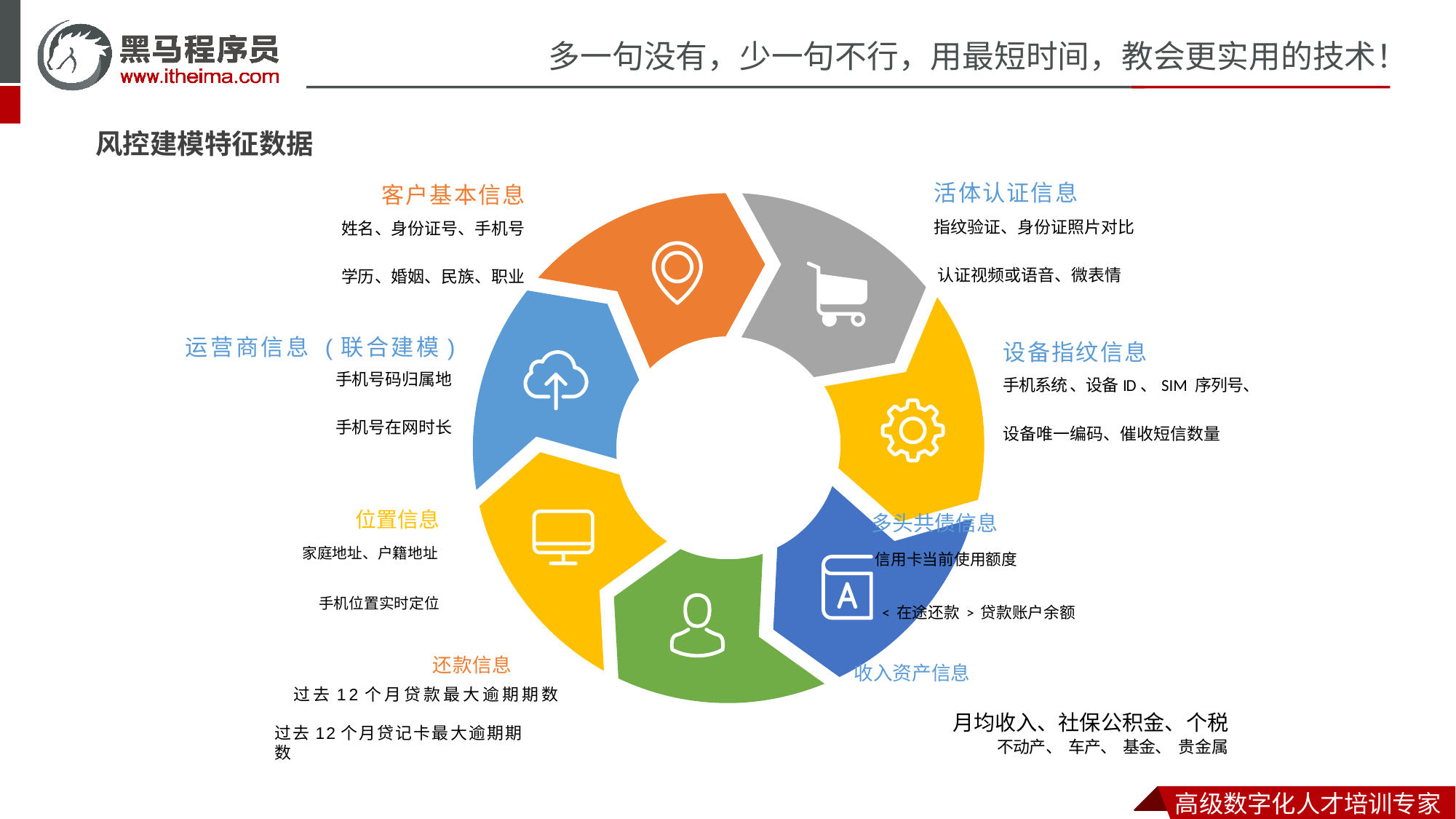

风控建模特征数据

活体认证信息
指纹验证、身份证照片对比

认证视频或语音、微表情

设备指纹信息
手机系统 、设备ID、SIM 序列号、
设备唯一编码、催收短信数量

客户基本信息
姓名、身份证号、手机号
学历、婚姻、民族、职业

运营商信息 (联合建模)
手机号码归属地
手机号在网时长

位置信息                                                                                   多头共债信息
家庭地址、户籍地址                                                                                                                 信用卡当前使用额度

手机位置实时定位                                                                                                                 <在途还款>贷款账户余额

还款信息                                                                   收入资产信息
过去12个月贷款最大逾期期数
月均收入、社保公积金、个税
不动产、  车产、  基金、  贵金属

过去12个月贷记卡最大逾期期数